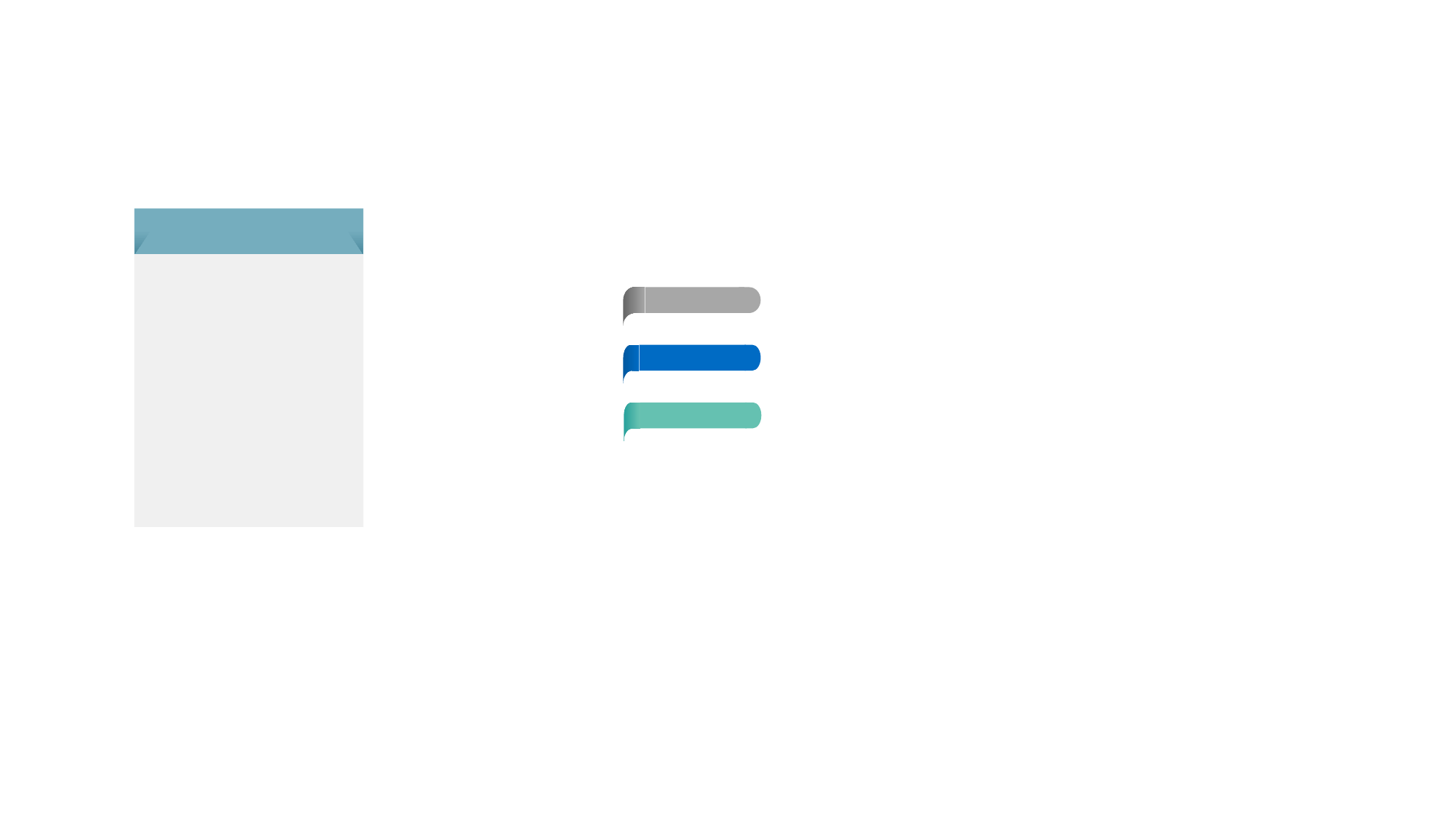

ABC

현황 및 이슈
 분석 방안

 분석결과 활용